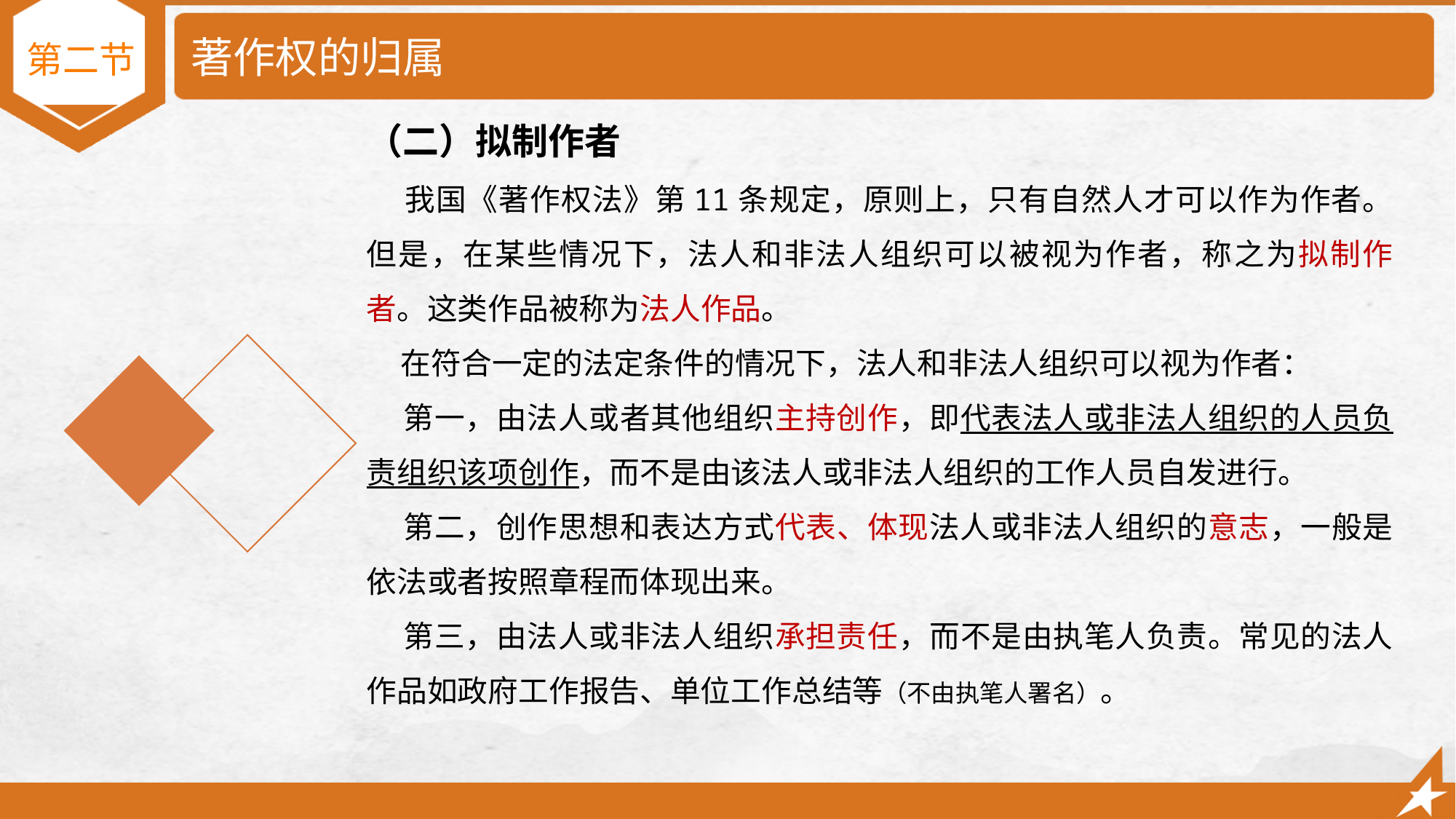

# 著作权的归属
第二节
（二）拟制作者
    我国《著作权法》第11条规定，原则上，只有自然人才可以作为作者。但是，在某些情况下，法人和非法人组织可以被视为作者，称之为拟制作者。这类作品被称为法人作品。
    在符合一定的法定条件的情况下，法人和非法人组织可以视为作者：
    第一，由法人或者其他组织主持创作，即代表法人或非法人组织的人员负责组织该项创作，而不是由该法人或非法人组织的工作人员自发进行。
    第二，创作思想和表达方式代表、体现法人或非法人组织的意志，一般是依法或者按照章程而体现出来。
    第三，由法人或非法人组织承担责任，而不是由执笔人负责。常见的法人作品如政府工作报告、单位工作总结等（不由执笔人署名）。